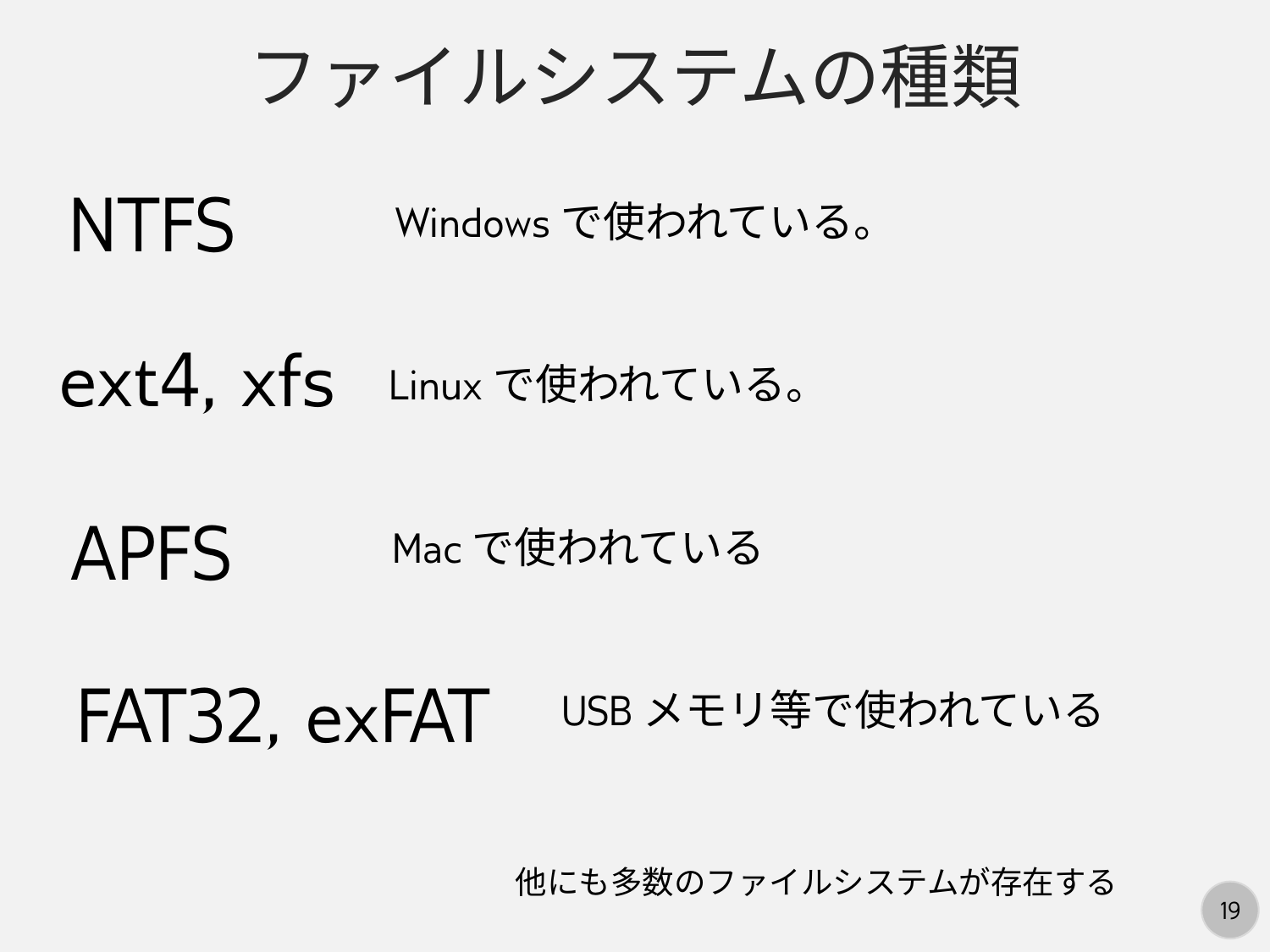

ファイルシステムの種類
NTFS
Windowsで使われている。
ext4, xfs
Linuxで使われている。
APFS
Macで使われている
FAT32, exFAT
USBメモリ等で使われている
他にも多数のファイルシステムが存在する